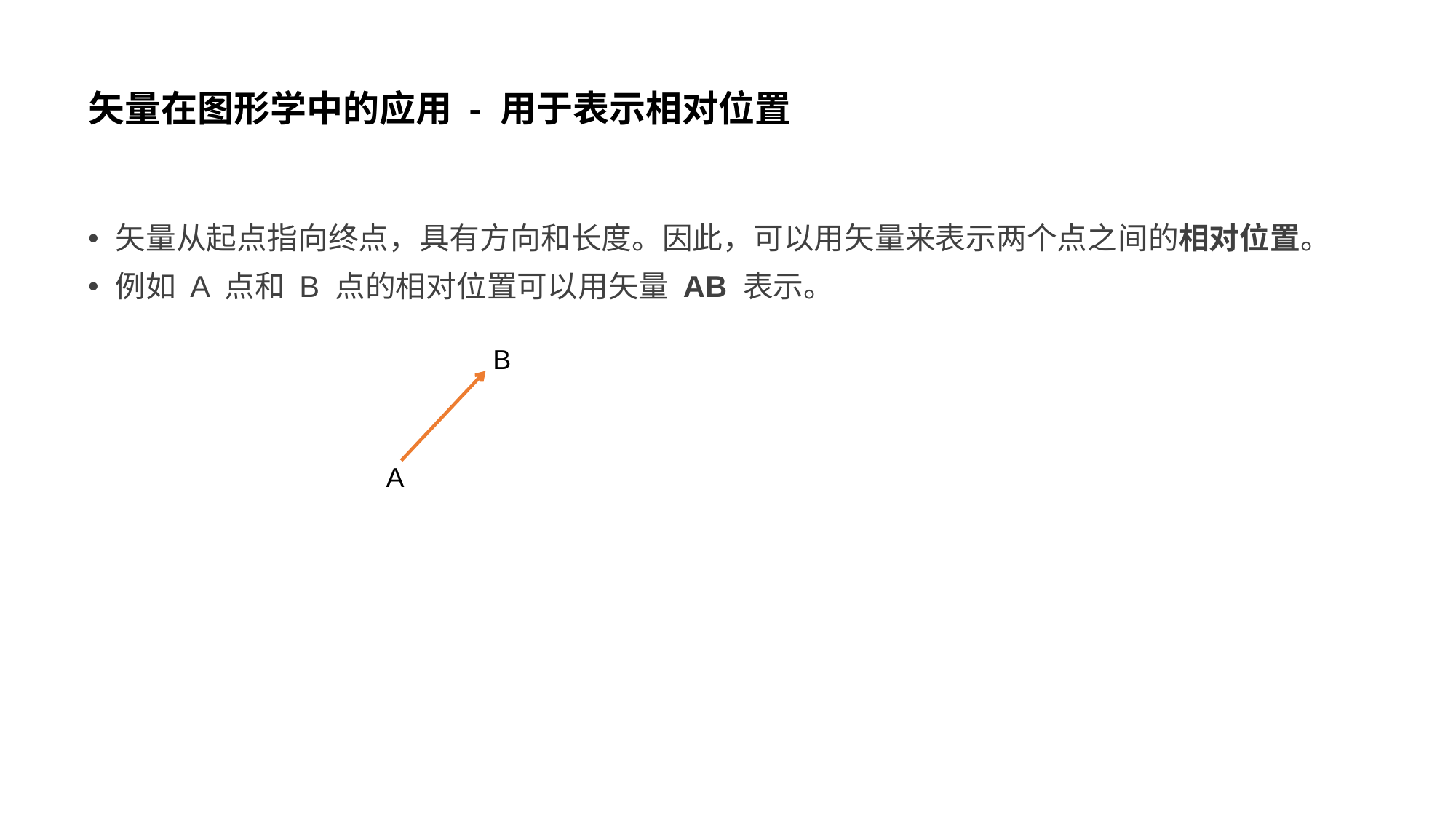

# 矢量在图形学中的应用 - 用于表示相对位置
矢量从起点指向终点，具有方向和长度。因此，可以用矢量来表示两个点之间的相对位置。
例如 A 点和 B 点的相对位置可以用矢量 AB 表示。
B
A